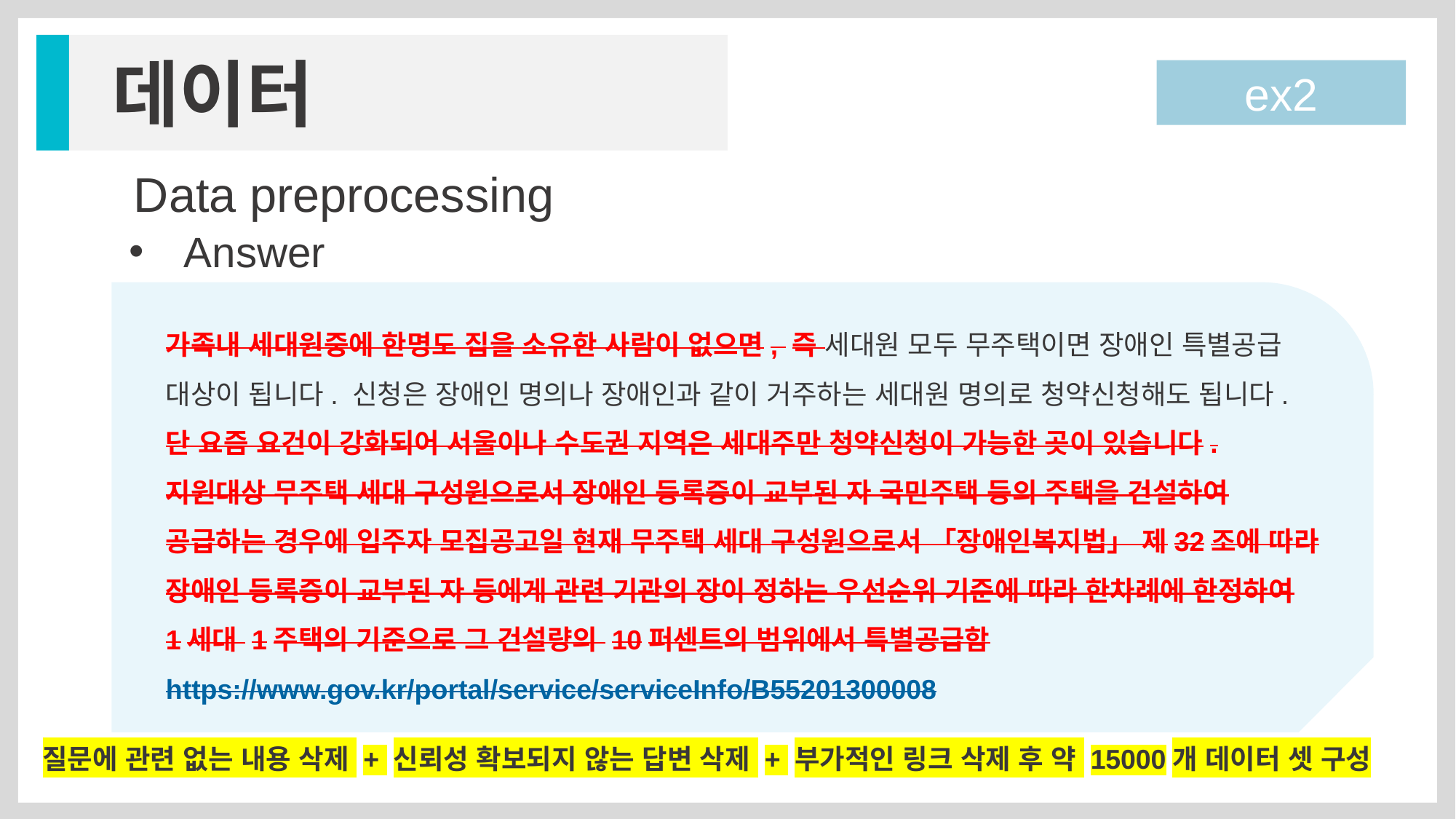

데이터
ex2
Data preprocessing
Answer
“
가족내 세대원중에 한명도 집을 소유한 사람이 없으면, 즉 세대원 모두 무주택이면 장애인 특별공급 대상이 됩니다. 신청은 장애인 명의나 장애인과 같이 거주하는 세대원 명의로 청약신청해도 됩니다. 단 요즘 요건이 강화되어 서울이나 수도권 지역은 세대주만 청약신청이 가능한 곳이 있습니다. 지원대상 무주택 세대 구성원으로서 장애인 등록증이 교부된 자 국민주택 등의 주택을 건설하여 공급하는 경우에 입주자 모집공고일 현재 무주택 세대 구성원으로서 「장애인복지법」 제32조에 따라 장애인 등록증이 교부된 자 등에게 관련 기관의 장이 정하는 우선순위 기준에 따라 한차례에 한정하여 1세대 1주택의 기준으로 그 건설량의 10퍼센트의 범위에서 특별공급함 https://www.gov.kr/portal/service/serviceInfo/B55201300008
질문에 관련 없는 내용 삭제 + 신뢰성 확보되지 않는 답변 삭제 + 부가적인 링크 삭제 후 약 15000개 데이터 셋 구성